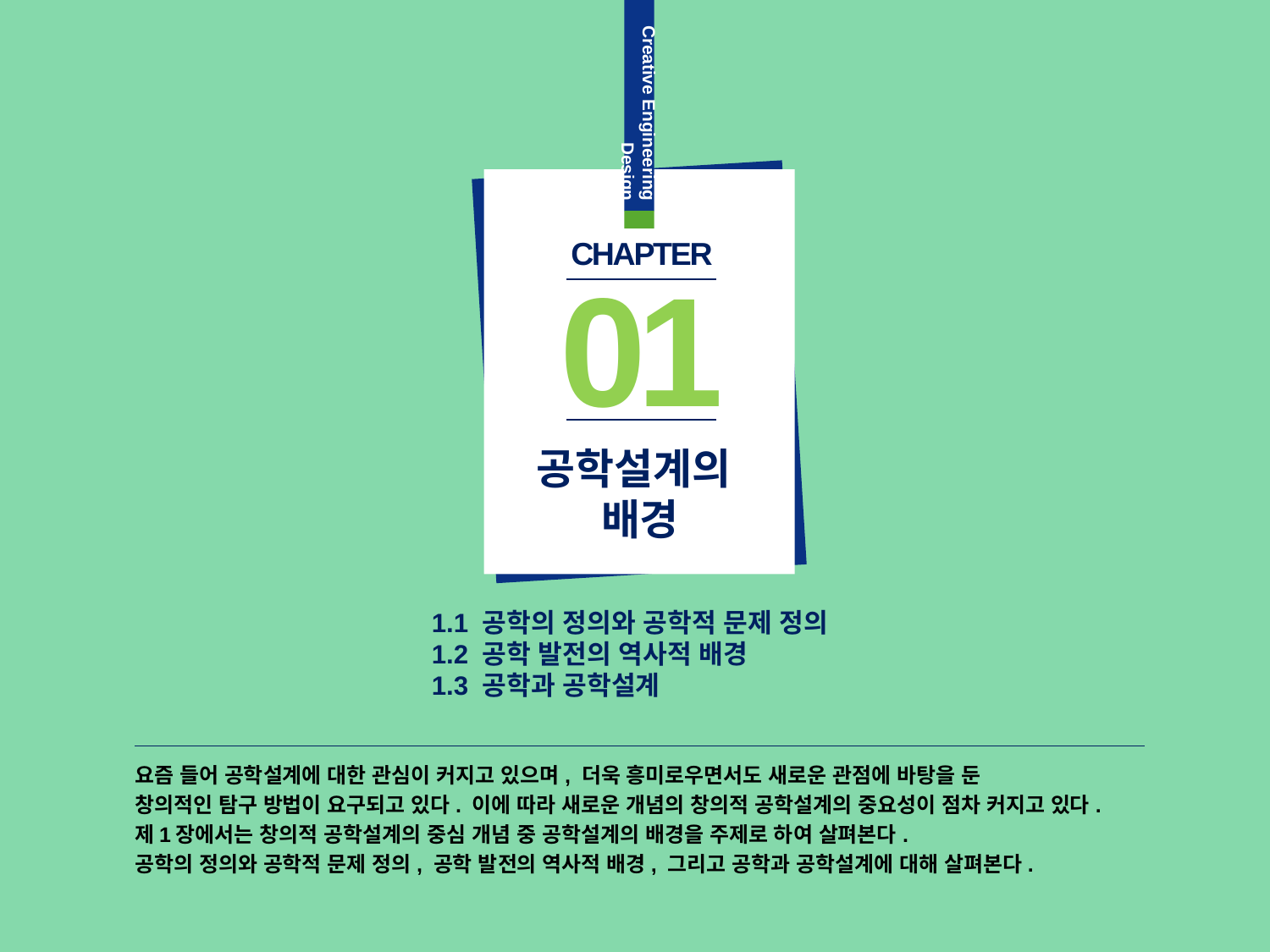

CHAPTER
01
공학설계의
배경
1.1 공학의 정의와 공학적 문제 정의
1.2 공학 발전의 역사적 배경
1.3 공학과 공학설계
요즘 들어 공학설계에 대한 관심이 커지고 있으며, 더욱 흥미로우면서도 새로운 관점에 바탕을 둔
창의적인 탐구 방법이 요구되고 있다. 이에 따라 새로운 개념의 창의적 공학설계의 중요성이 점차 커지고 있다.
제1장에서는 창의적 공학설계의 중심 개념 중 공학설계의 배경을 주제로 하여 살펴본다.
공학의 정의와 공학적 문제 정의, 공학 발전의 역사적 배경, 그리고 공학과 공학설계에 대해 살펴본다.